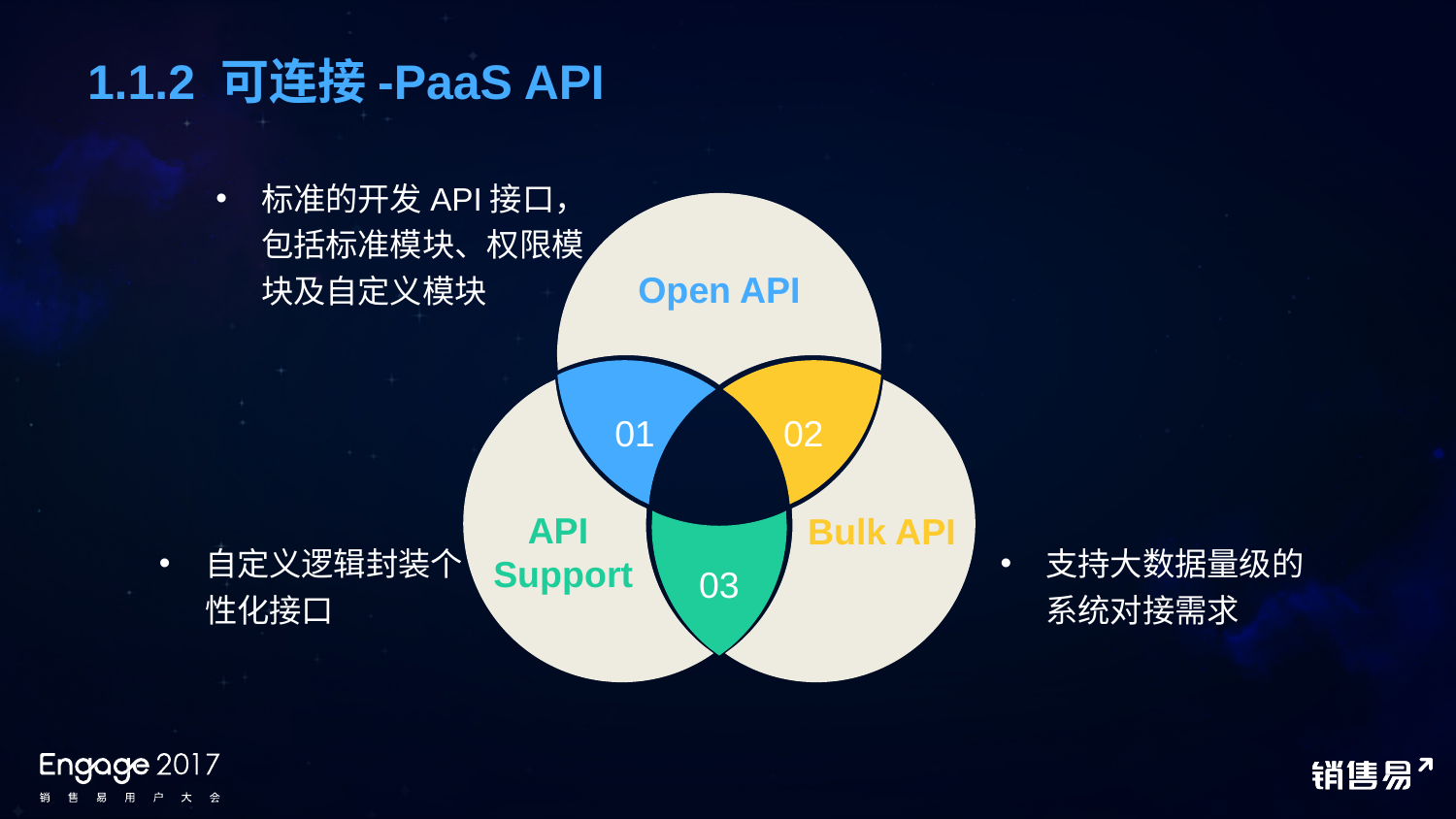

# 1.1.2 可连接-PaaS API
标准的开发API接口，包括标准模块、权限模块及自定义模块
Open API
02
01

03
API
Support
Bulk API
支持大数据量级的系统对接需求
自定义逻辑封装个性化接口